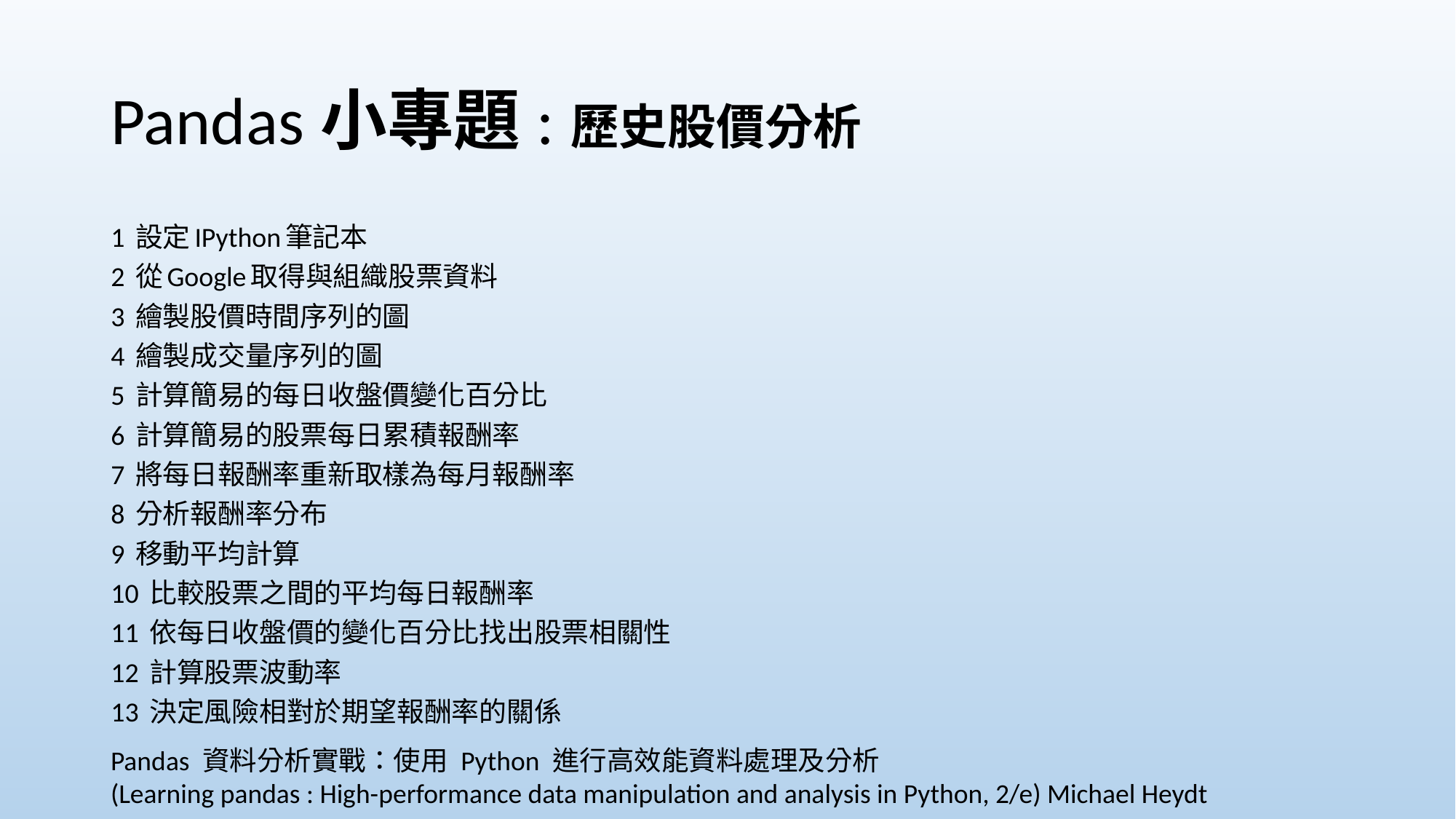

# Pandas小專題:歷史股價分析
1 設定IPython筆記本
2 從Google取得與組織股票資料
3 繪製股價時間序列的圖
4 繪製成交量序列的圖
5 計算簡易的每日收盤價變化百分比
6 計算簡易的股票每日累積報酬率
7 將每日報酬率重新取樣為每月報酬率
8 分析報酬率分布
9 移動平均計算
10 比較股票之間的平均每日報酬率
11 依每日收盤價的變化百分比找出股票相關性
12 計算股票波動率
13 決定風險相對於期望報酬率的關係

Pandas 資料分析實戰：使用 Python 進行高效能資料處理及分析
(Learning pandas : High-performance data manipulation and analysis in Python, 2/e) Michael Heydt